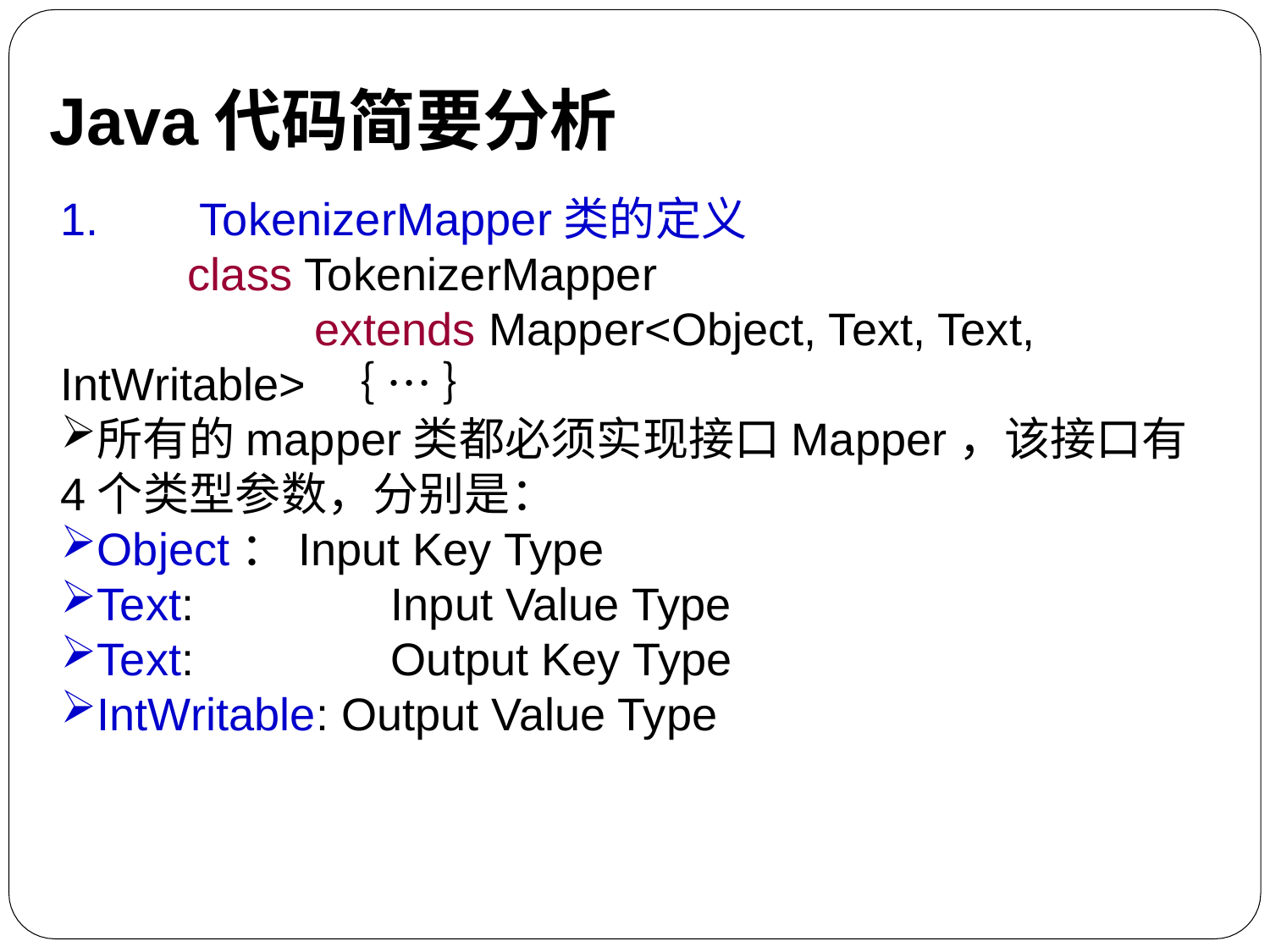

# Java代码简要分析
1.	 TokenizerMapper类的定义
	class TokenizerMapper
		extends Mapper<Object, Text, Text, IntWritable> ｛ … ｝
所有的mapper类都必须实现接口Mapper，该接口有4个类型参数，分别是：
Object：Input Key Type
Text: 	      Input Value Type
Text: 	      Output Key Type
IntWritable: Output Value Type